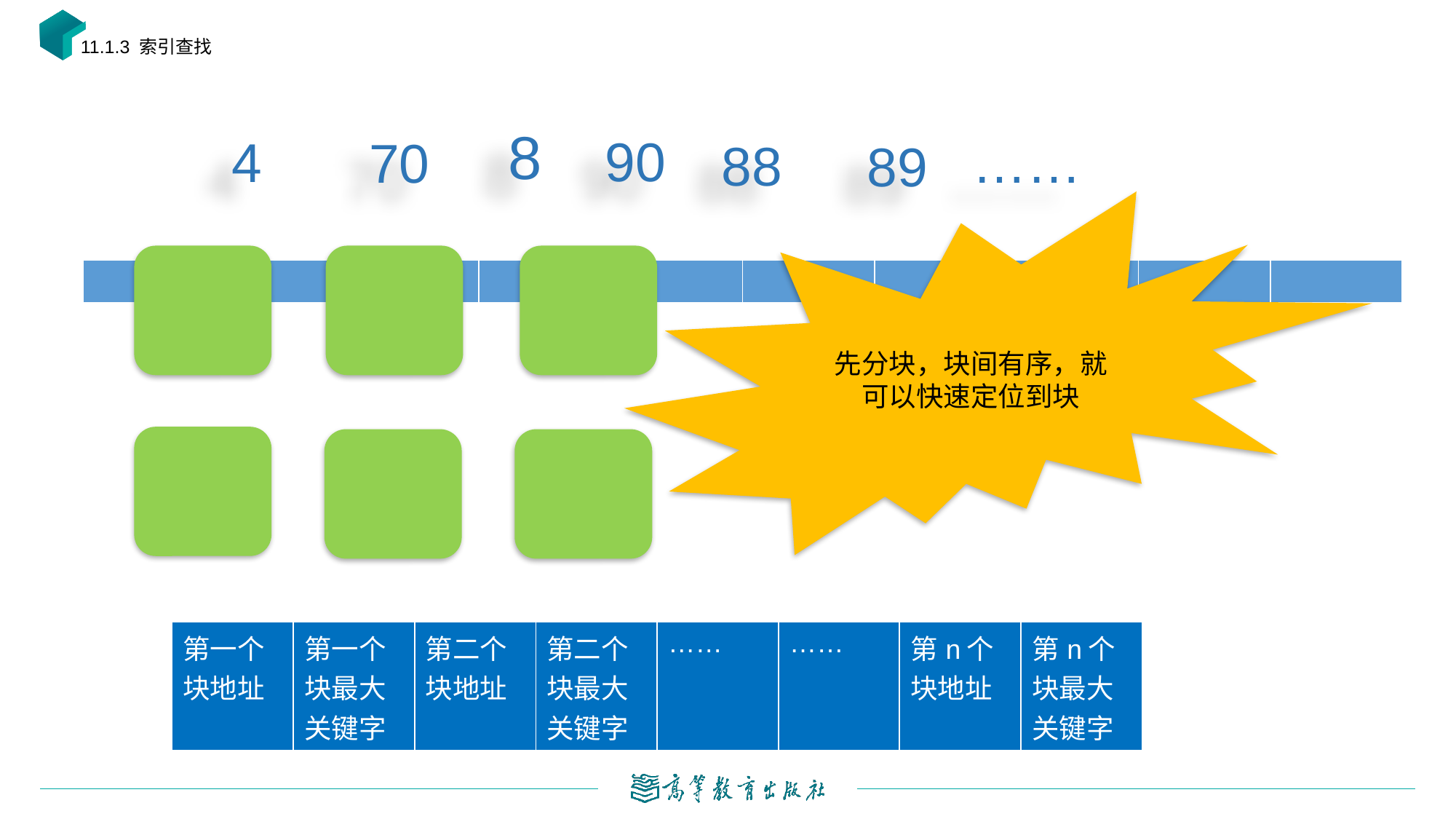

11.1.3 索引查找
70
……
4
89
90
88
# 8
先分块，块间有序，就可以快速定位到块

|  |  |  |  |  |  |  |  |  |  |
| --- | --- | --- | --- | --- | --- | --- | --- | --- | --- |

| 第一个块地址 | 第一个块最大关键字 | 第二个块地址 | 第二个块最大关键字 | …… | …… | 第n个块地址 | 第n个块最大关键字 |
| --- | --- | --- | --- | --- | --- | --- | --- |